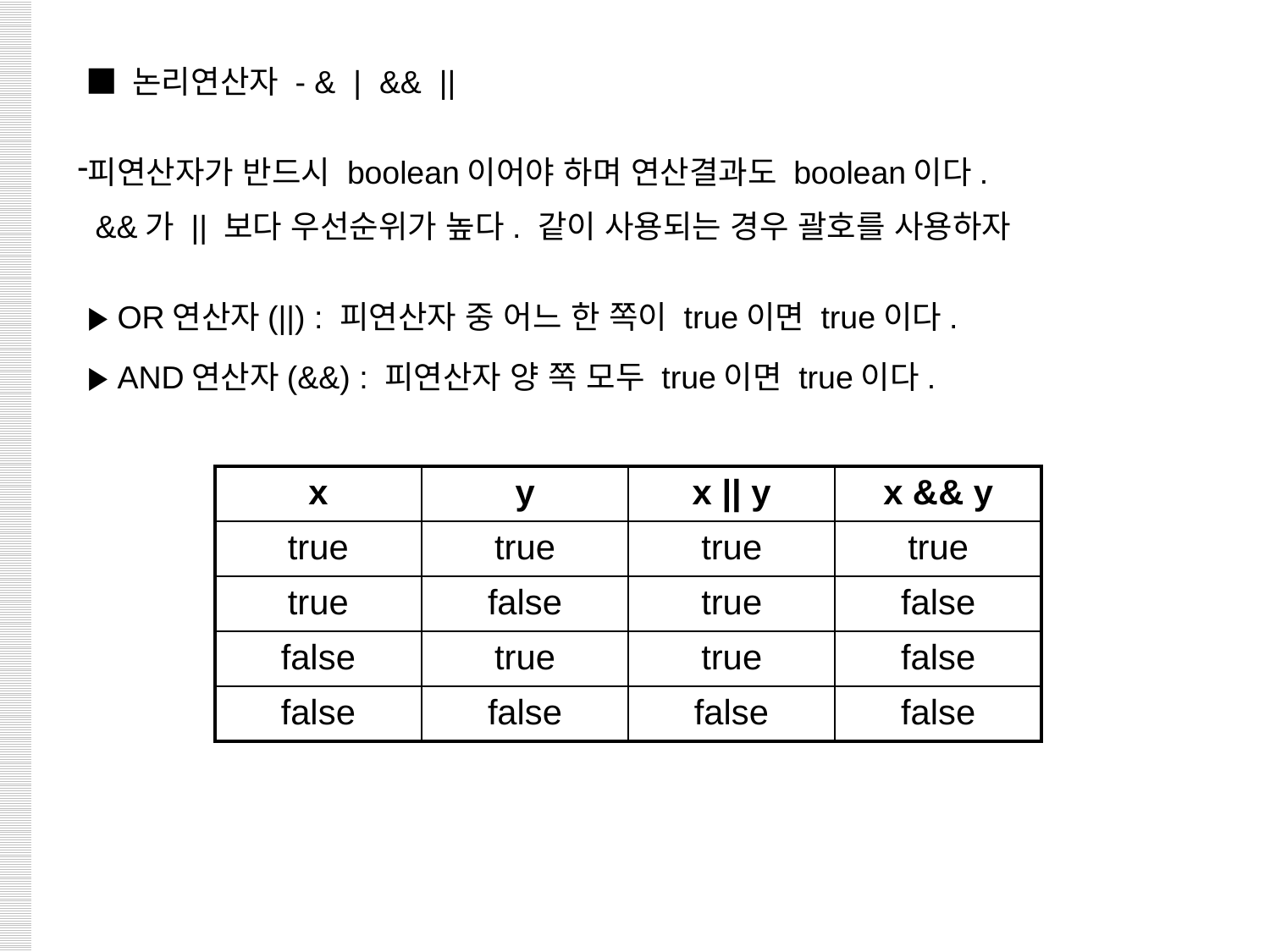

■ 논리연산자 - &  |  &&  ||
피연산자가 반드시 boolean이어야 하며 연산결과도 boolean이다.
  &&가 || 보다 우선순위가 높다. 같이 사용되는 경우 괄호를 사용하자
▶ OR연산자(||) : 피연산자 중 어느 한 쪽이 true이면 true이다.
▶ AND연산자(&&) : 피연산자 양 쪽 모두 true이면 true이다.
| x | y | x || y | x && y |
| --- | --- | --- | --- |
| true | true | true | true |
| true | false | true | false |
| false | true | true | false |
| false | false | false | false |